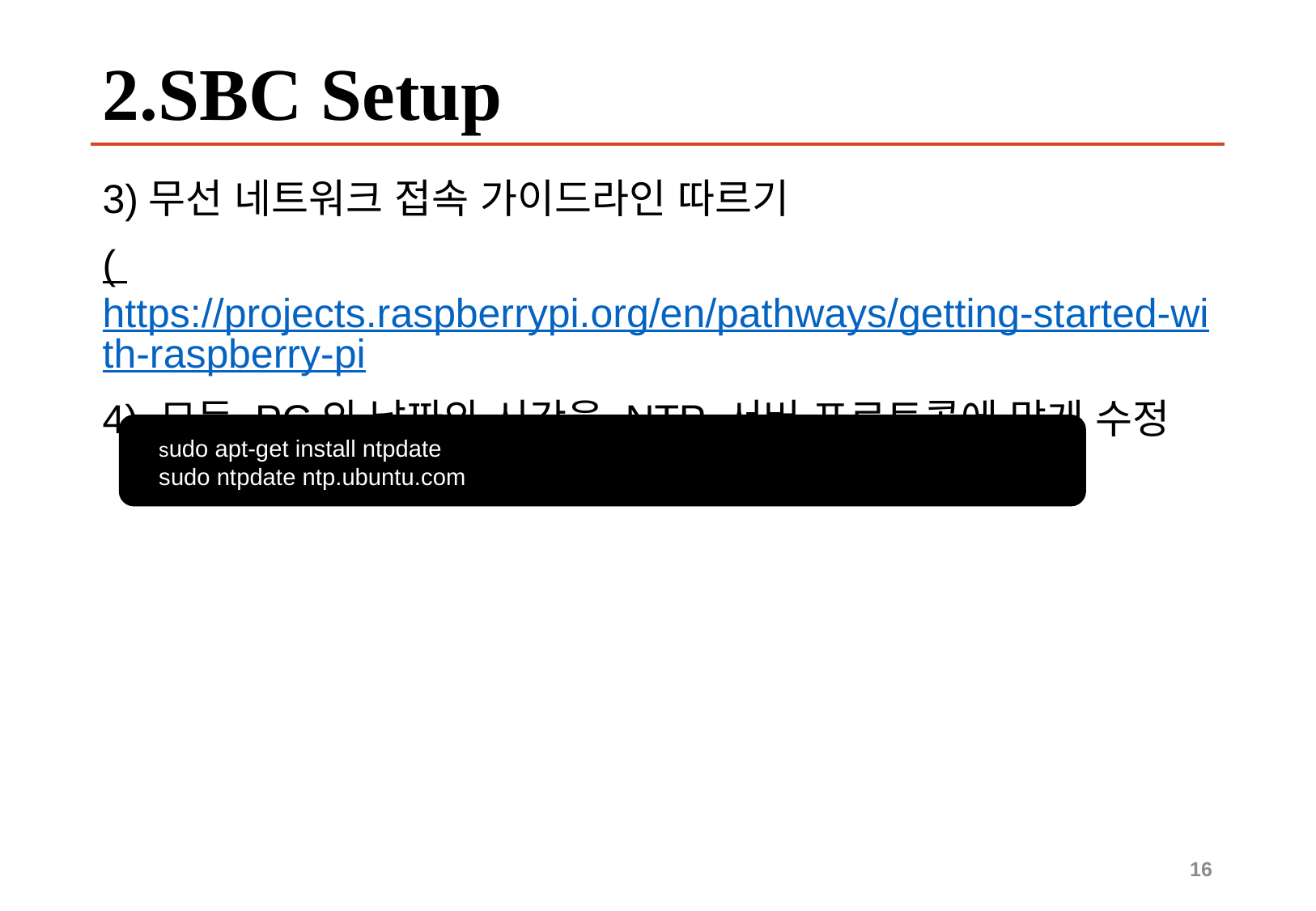

# 2.SBC Setup
3)무선 네트워크 접속 가이드라인 따르기
( https://projects.raspberrypi.org/en/pathways/getting-started-with-raspberry-pi
4) 모든 PC의 날짜와 시간을 NTP 서버 프로토콜에 맞게 수정

sudo apt-get install ntpdate
sudo ntpdate ntp.ubuntu.com
 nano ~/.bashrc
 (modify `localhost` to REMOTE_PC_IP and RASPBERRY_PI_3_IP)

  export ROS_MASTER_URI=http://REMOTE_PC_IP:11311
  export ROS_HOSTNAME=RASPBERRY_PI_3_IP
  source ~/.bashrc
16